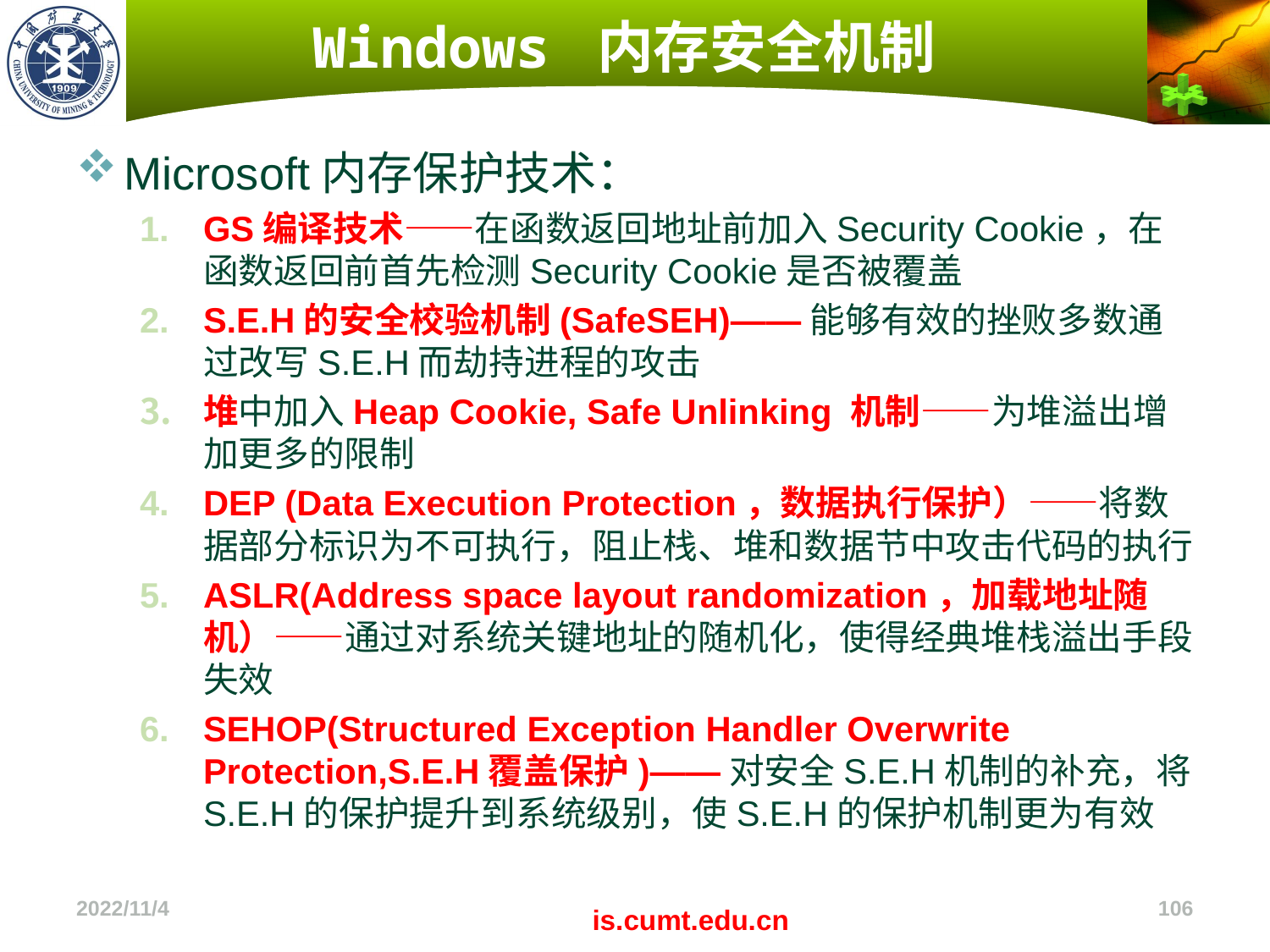

# Windows 内存安全机制
Microsoft内存保护技术：
GS编译技术——在函数返回地址前加入Security Cookie，在函数返回前首先检测Security Cookie是否被覆盖
S.E.H的安全校验机制(SafeSEH)——能够有效的挫败多数通过改写S.E.H而劫持进程的攻击
堆中加入Heap Cookie, Safe Unlinking 机制——为堆溢出增加更多的限制
DEP (Data Execution Protection，数据执行保护）——将数据部分标识为不可执行，阻止栈、堆和数据节中攻击代码的执行
ASLR(Address space layout randomization，加载地址随机）——通过对系统关键地址的随机化，使得经典堆栈溢出手段失效
SEHOP(Structured Exception Handler Overwrite Protection,S.E.H覆盖保护)——对安全S.E.H机制的补充，将S.E.H的保护提升到系统级别，使S.E.H的保护机制更为有效
2022/11/4
106
is.cumt.edu.cn